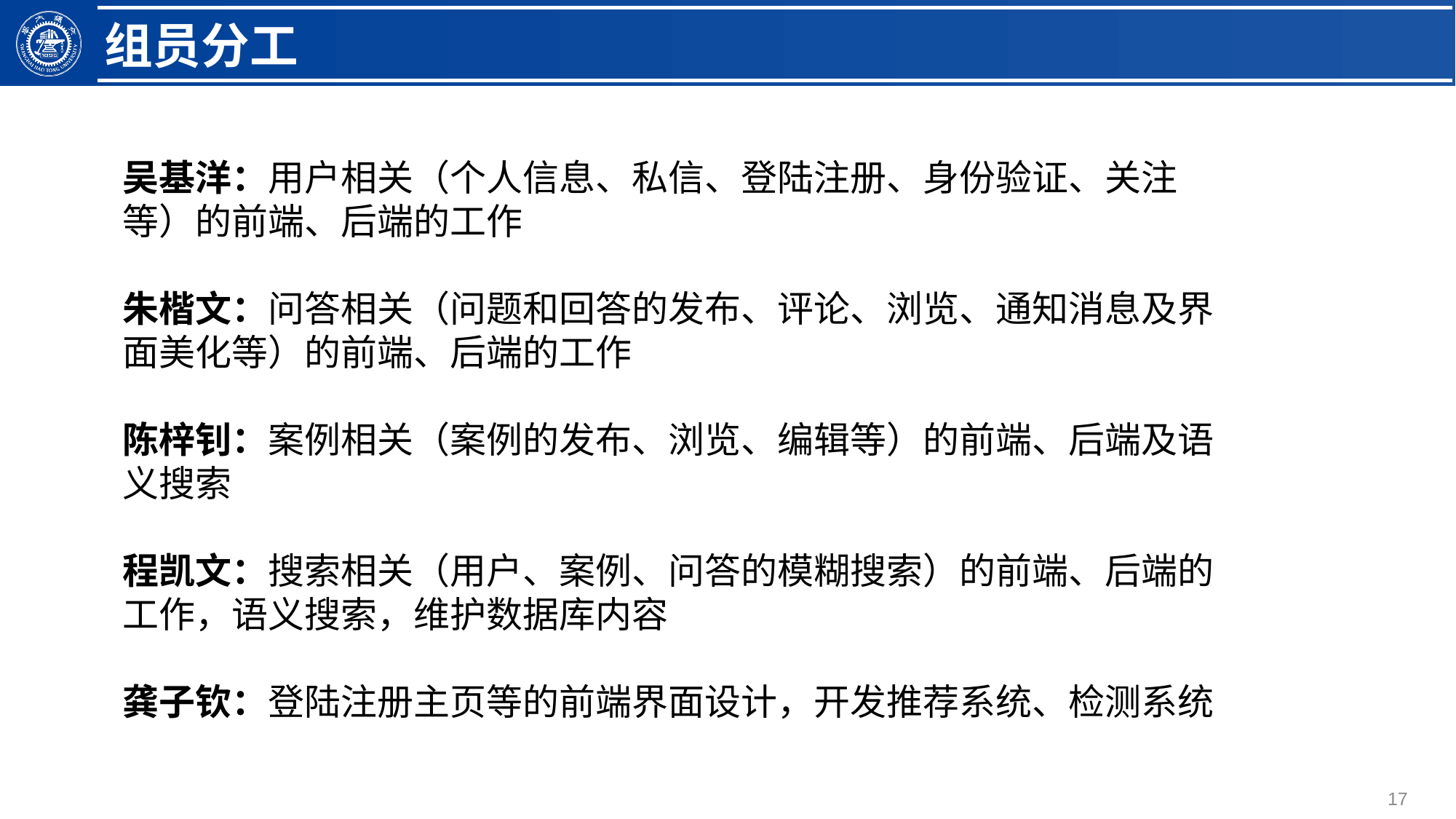

组员分工
吴基洋：用户相关（个人信息、私信、登陆注册、身份验证、关注等）的前端、后端的工作

朱楷文：问答相关（问题和回答的发布、评论、浏览、通知消息及界面美化等）的前端、后端的工作

陈梓钊：案例相关（案例的发布、浏览、编辑等）的前端、后端及语义搜索

程凯文：搜索相关（用户、案例、问答的模糊搜索）的前端、后端的工作，语义搜索，维护数据库内容

龚子钦：登陆注册主页等的前端界面设计，开发推荐系统、检测系统

17